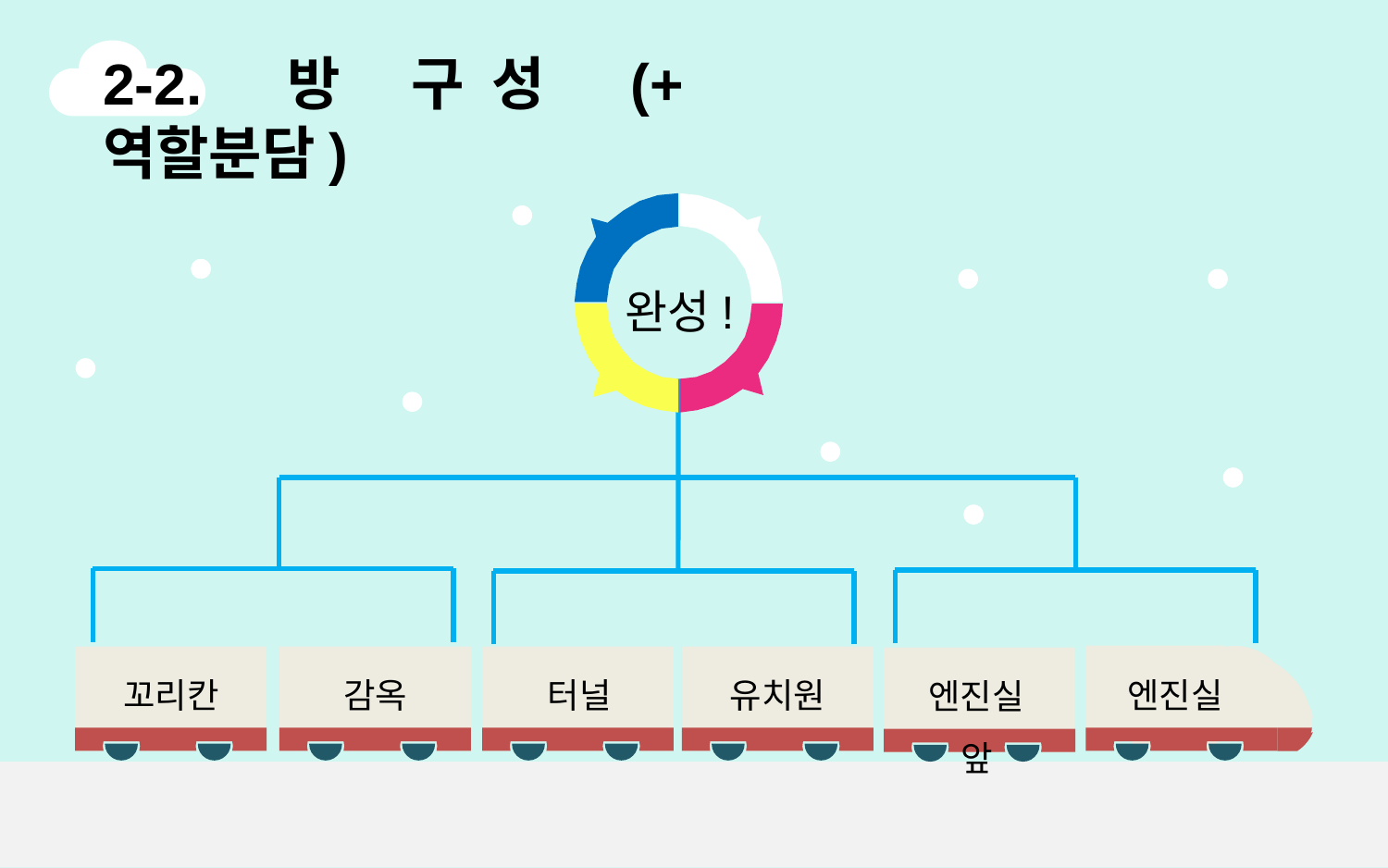

2-2. 방 구성 (+역할분담)

완성!

유치원

엔진실
감옥

터널

꼬리칸

엔진실 앞